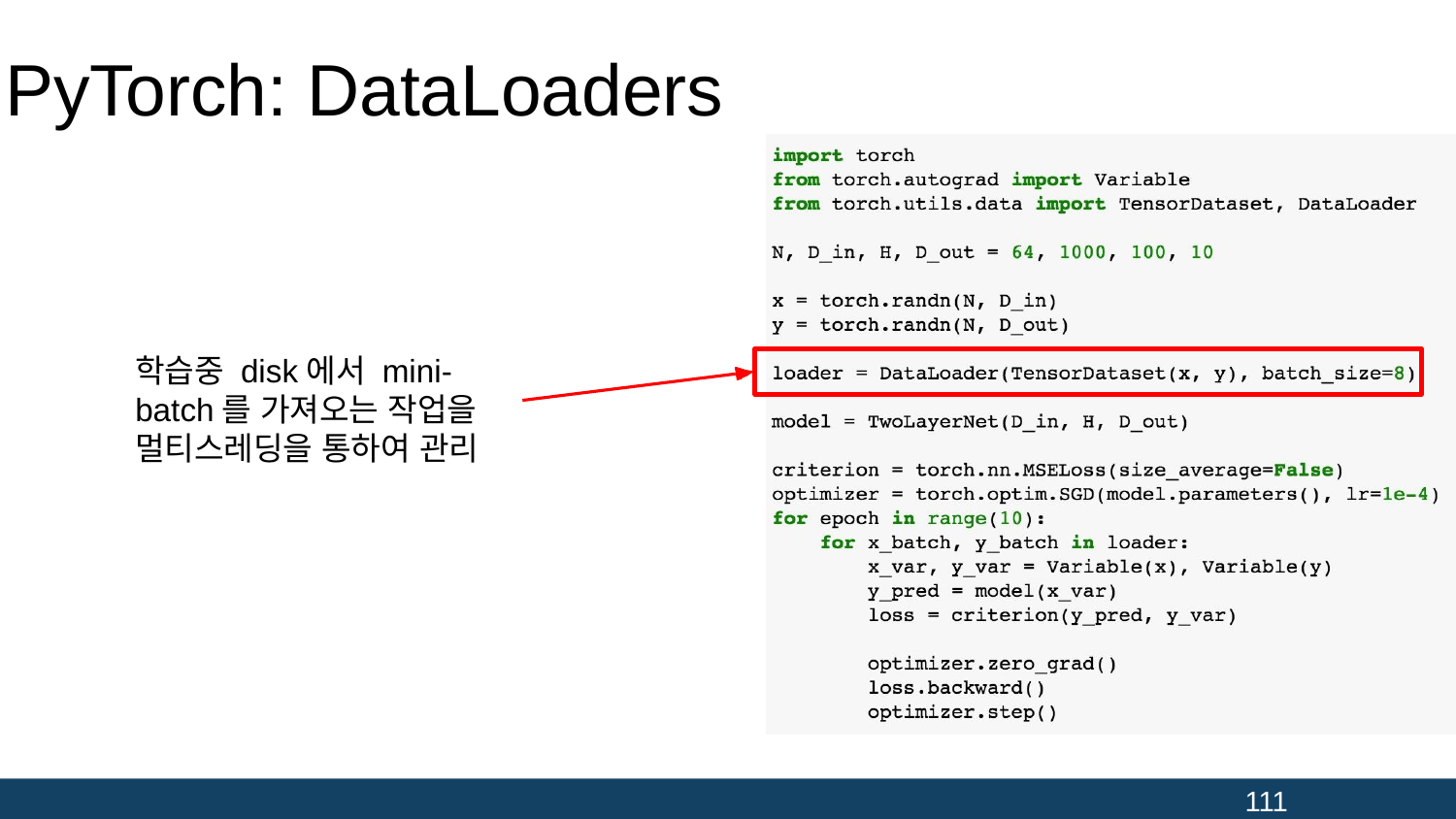

# PyTorch: DataLoaders

학습중 disk에서 mini-batch를 가져오는 작업을 멀티스레딩을 통하여 관리